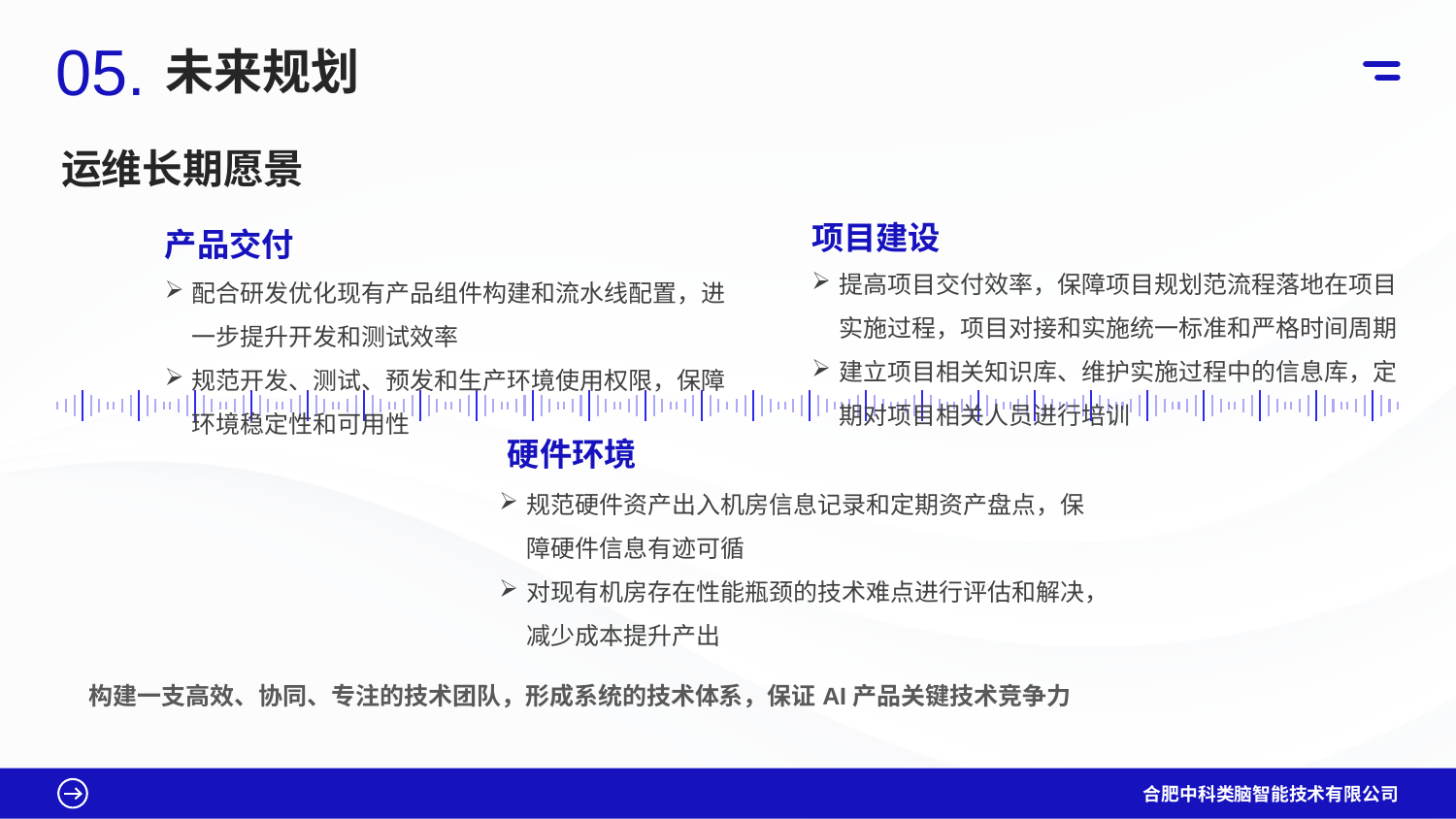

05.
未来规划

运维长期愿景
项目建设
提高项目交付效率，保障项目规划范流程落地在项目实施过程，项目对接和实施统一标准和严格时间周期
建立项目相关知识库、维护实施过程中的信息库，定期对项目相关人员进行培训
产品交付
配合研发优化现有产品组件构建和流水线配置，进一步提升开发和测试效率
规范开发、测试、预发和生产环境使用权限，保障环境稳定性和可用性
规范硬件资产出入机房信息记录和定期资产盘点，保障硬件信息有迹可循
对现有机房存在性能瓶颈的技术难点进行评估和解决，减少成本提升产出

硬件环境
构建一支高效、协同、专注的技术团队，形成系统的技术体系，保证AI产品关键技术竞争力
合肥中科类脑智能技术有限公司